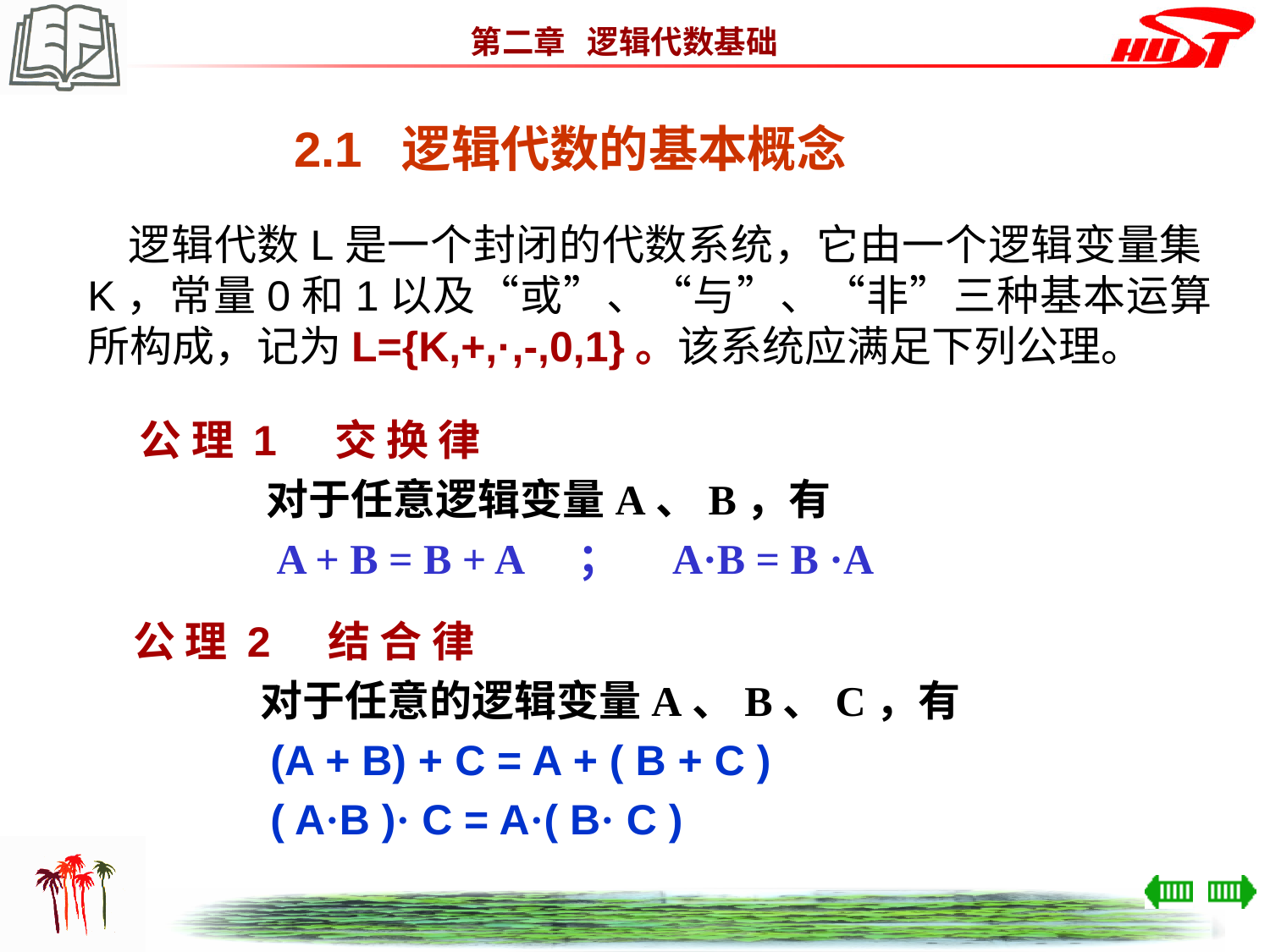

2.1  逻辑代数的基本概念
   逻辑代数L是一个封闭的代数系统，它由一个逻辑变量集K，常量0和1以及“或”、“与”、“非”三种基本运算所构成，记为L={K,+,·,-,0,1}。该系统应满足下列公理。
公 理 1    交 换 律
　　　对于任意逻辑变量A、B，有
　　　A + B = B + A　；　A·B = B ·A
公 理 2    结 合 律
　　　对于任意的逻辑变量A、B、C，有
　　　(A + B) + C = A + ( B + C )
　　　( A·B )· C = A·( B· C )